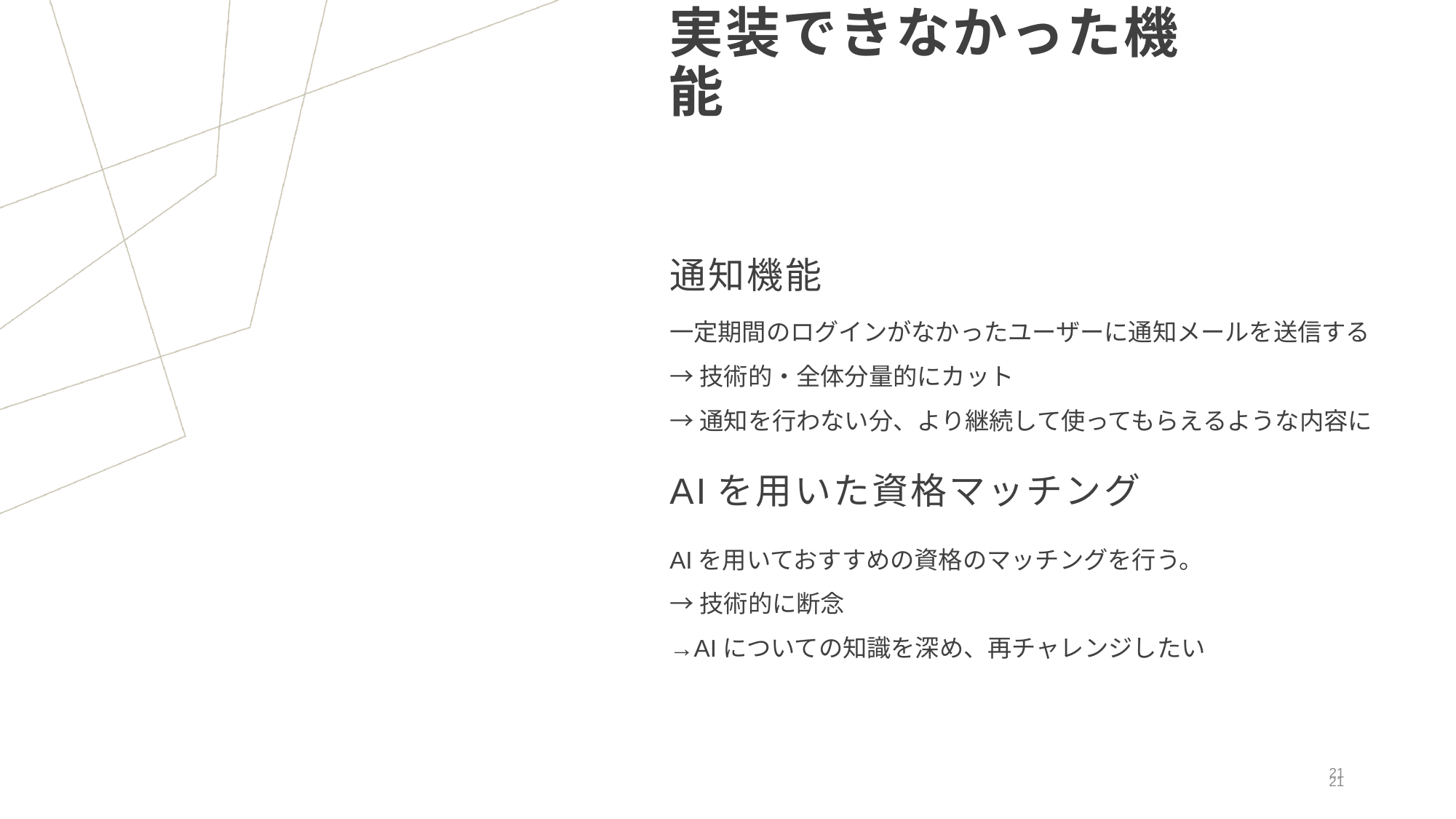

# 実装できなかった機能
通知機能
一定期間のログインがなかったユーザーに通知メールを送信する
→技術的・全体分量的にカット
→通知を行わない分、より継続して使ってもらえるような内容に
AIを用いた資格マッチング
AIを用いておすすめの資格のマッチングを行う。
→技術的に断念
→AIについての知識を深め、再チャレンジしたい
21
21